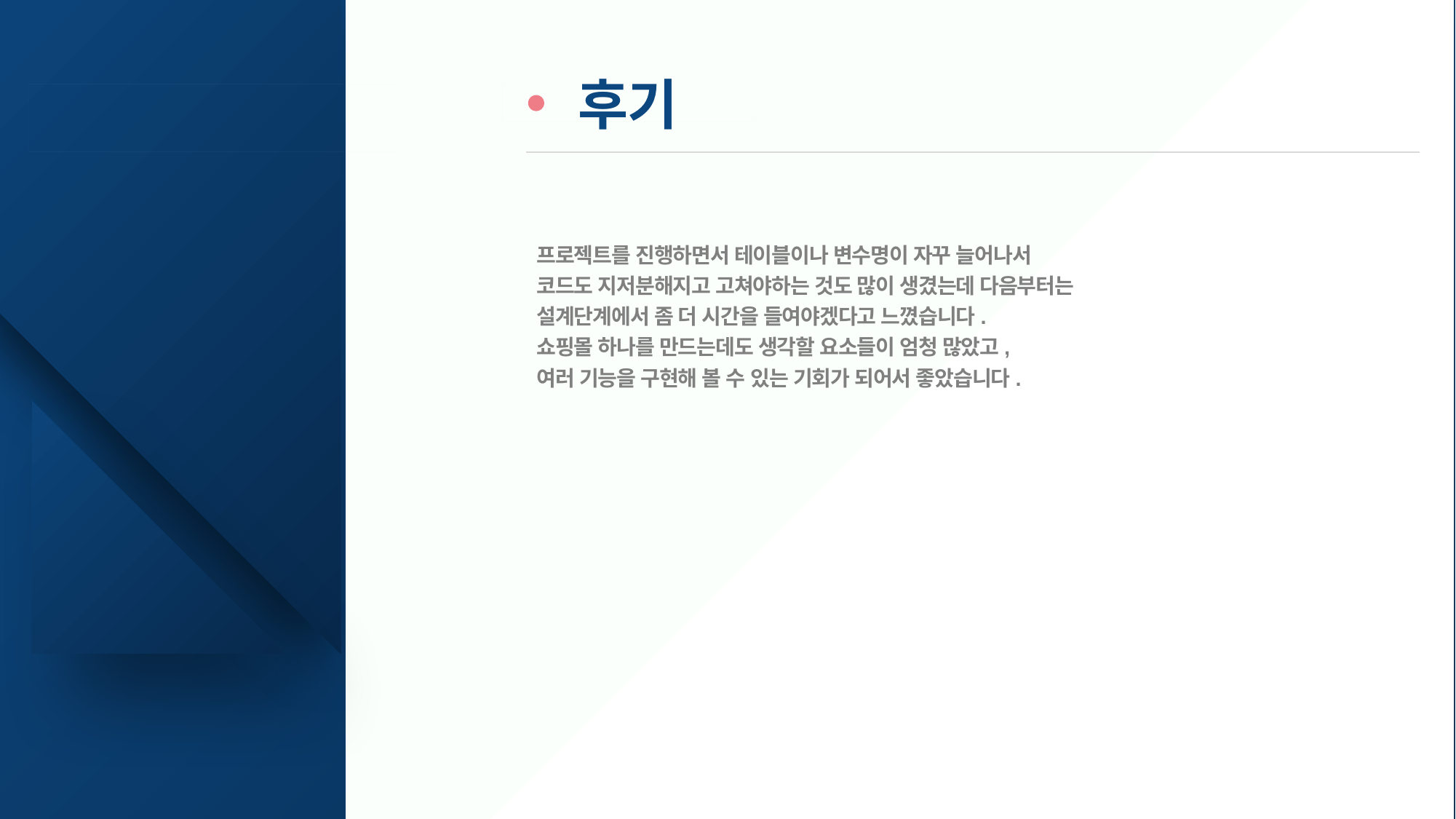

후기
# BOOK PROJECT

프로젝트를 진행하면서 테이블이나 변수명이 자꾸 늘어나서
코드도 지저분해지고 고쳐야하는 것도 많이 생겼는데 다음부터는
설계단계에서 좀 더 시간을 들여야겠다고 느꼈습니다.
쇼핑몰 하나를 만드는데도 생각할 요소들이 엄청 많았고,
여러 기능을 구현해 볼 수 있는 기회가 되어서 좋았습니다.